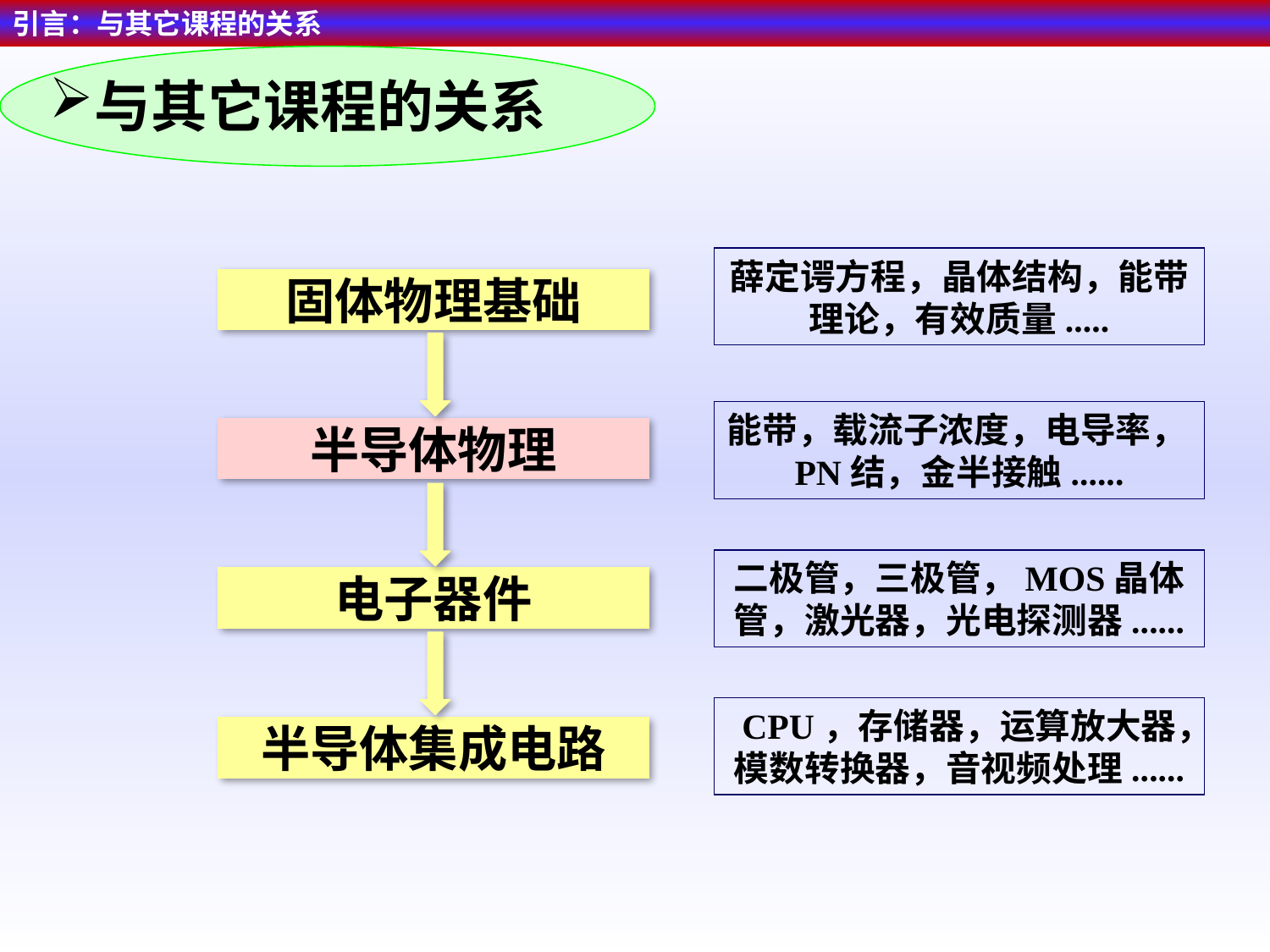

引言：与其它课程的关系

与其它课程的关系
薛定谔方程，晶体结构，能带理论，有效质量.....
固体物理基础

能带，载流子浓度，电导率，PN结，金半接触......
半导体物理

二极管，三极管，MOS晶体管，激光器，光电探测器......
电子器件

CPU，存储器，运算放大器，模数转换器，音视频处理......
半导体集成电路